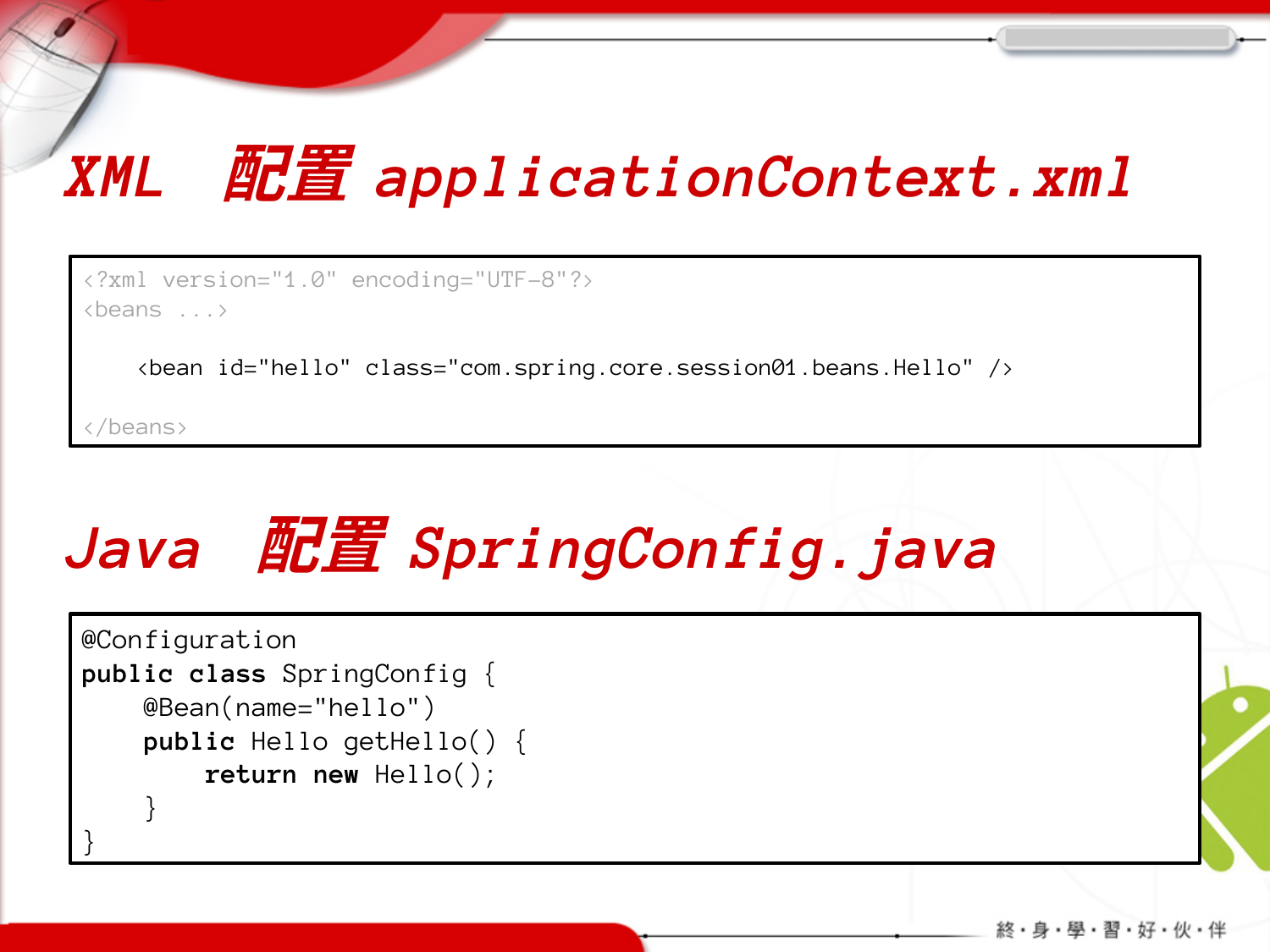

# XML 配置 applicationContext.xml
<?xml version="1.0" encoding="UTF-8"?>
<beans ...>

    <bean id="hello" class="com.spring.core.session01.beans.Hello" />

</beans>
Java 配置 SpringConfig.java
@Configuration
public class SpringConfig {
    @Bean(name="hello")
    public Hello getHello() {
        return new Hello();
    }
}